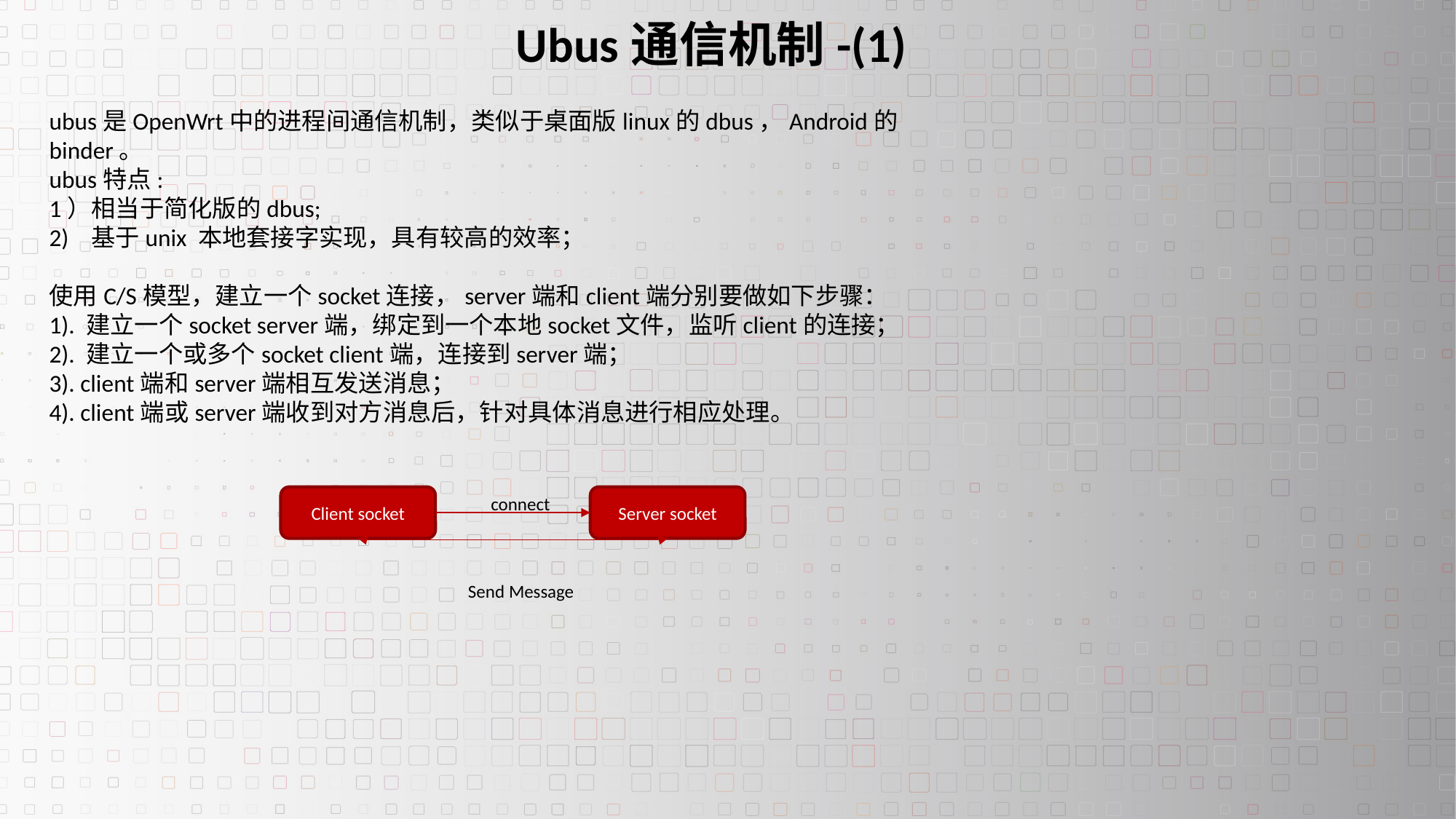

Ubus通信机制-(1)
ubus是OpenWrt中的进程间通信机制，类似于桌面版linux的dbus，Android的binder。
ubus特点:
1）相当于简化版的dbus;
2)   基于unix 本地套接字实现，具有较高的效率；

使用C/S模型，建立一个socket连接，server端和client端分别要做如下步骤：
1). 建立一个socket server端，绑定到一个本地socket文件，监听client的连接；
2). 建立一个或多个socket client端，连接到server端；
3). client端和server端相互发送消息；
4). client端或server端收到对方消息后，针对具体消息进行相应处理。
Client socket
connect
Server socket
Send Message